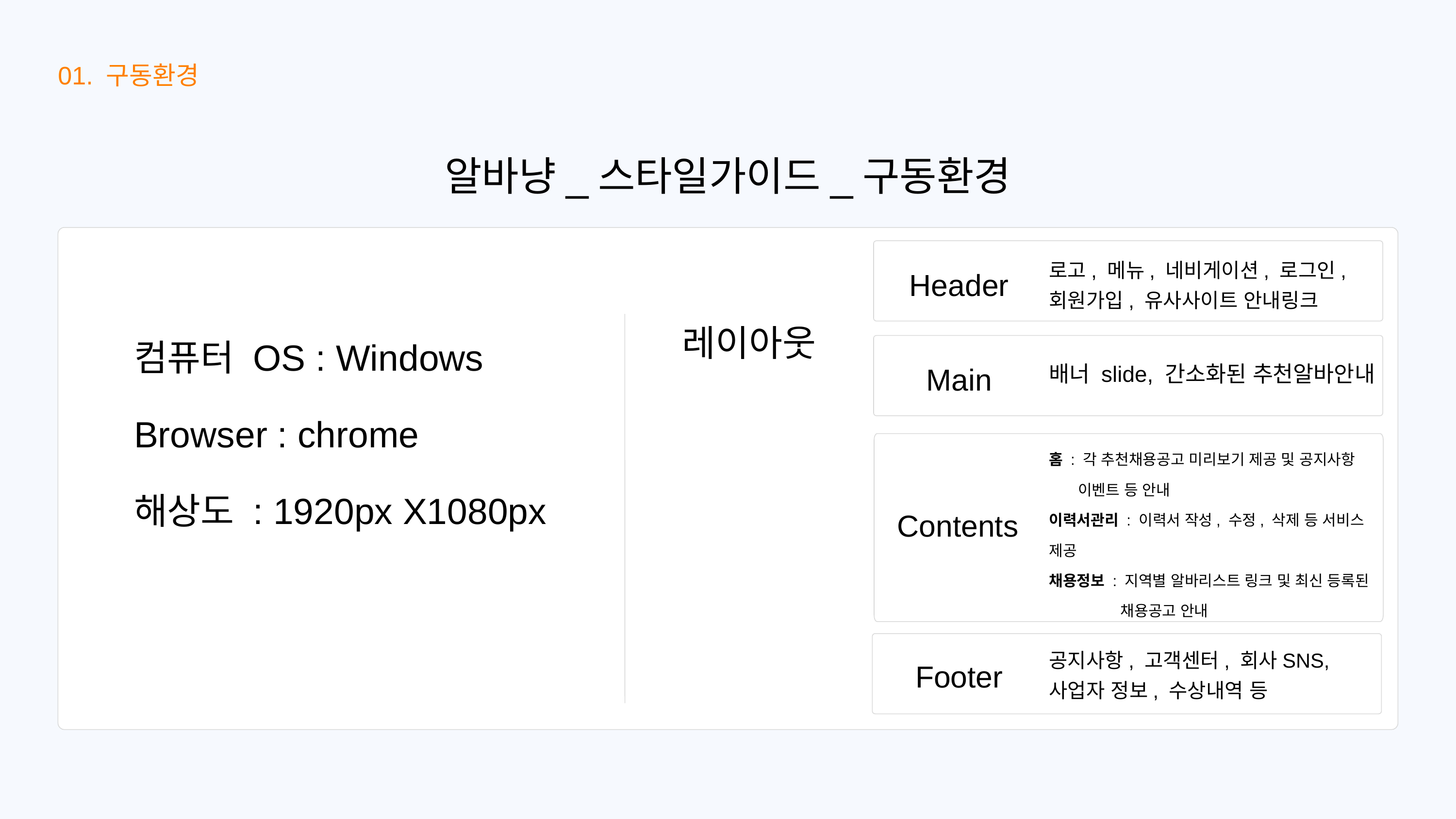

01. 구동환경
알바냥_스타일가이드_구동환경

로고, 메뉴, 네비게이션, 로그인, 회원가입, 유사사이트 안내링크
Header
컴퓨터 OS : Windows
Browser : chrome
해상도 : 1920px X1080px

레이아웃

Main
배너 slide, 간소화된 추천알바안내

홈 : 각 추천채용공고 미리보기 제공 및 공지사항
      이벤트 등 안내
이력서관리 : 이력서 작성, 수정, 삭제 등 서비스 제공
채용정보 : 지역별 알바리스트 링크 및 최신 등록된
                채용공고 안내
브랜드 알바 : 브랜드홍보 및 추천브랜드 안내
Contents

공지사항, 고객센터, 회사SNS, 사업자 정보, 수상내역 등
Footer